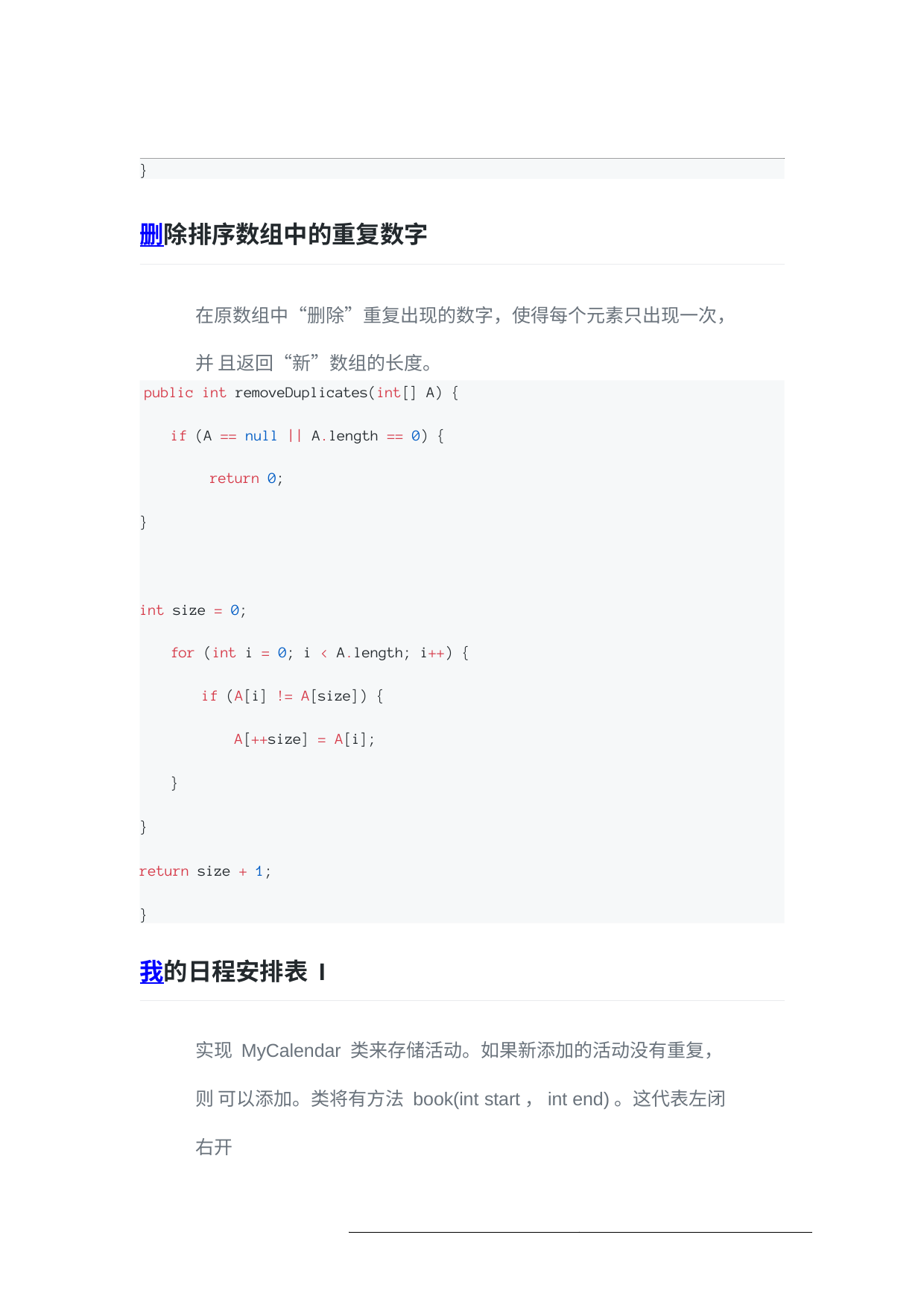

}
删除排序数组中的重复数字

在原数组中“删除”重复出现的数字，使得每个元素只出现一次，并 且返回“新”数组的长度。

public int removeDuplicates(int[] A) {
if (A == null || A.length == 0) {  return 0;

}

int size = 0;
for (int i = 0; i < A.length; i++) {  if (A[i] != A[size]) {

A[++size] = A[i];

}

}

return size + 1;

}
我的日程安排表 I
实现 MyCalendar 类来存储活动。如果新添加的活动没有重复，则 可以添加。类将有方法 book(int start，int end)。这代表左闭右开